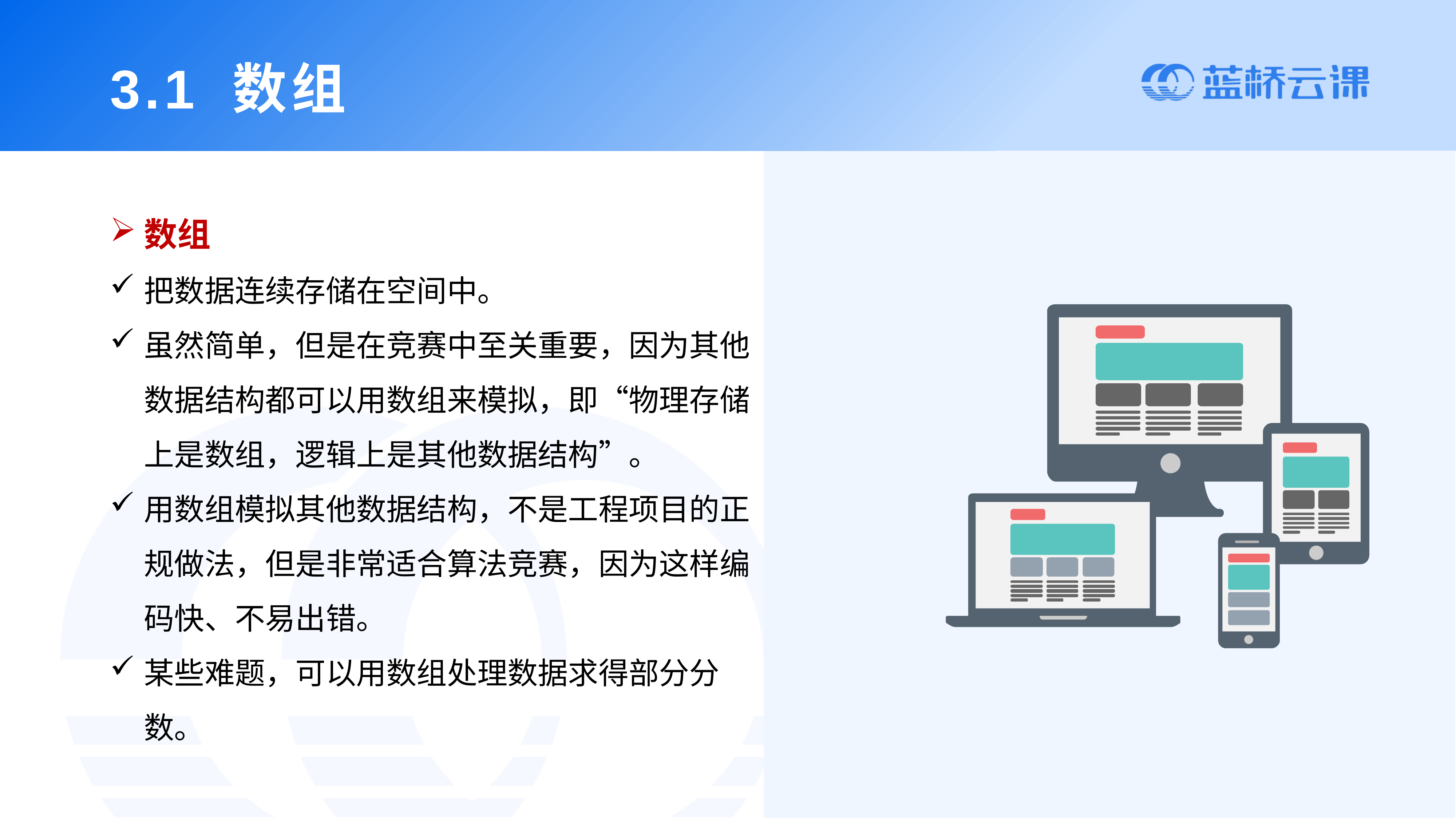

3.1 数组
数组
把数据连续存储在空间中。
虽然简单，但是在竞赛中至关重要，因为其他数据结构都可以用数组来模拟，即“物理存储上是数组，逻辑上是其他数据结构”。
用数组模拟其他数据结构，不是工程项目的正规做法，但是非常适合算法竞赛，因为这样编码快、不易出错。
某些难题，可以用数组处理数据求得部分分数。